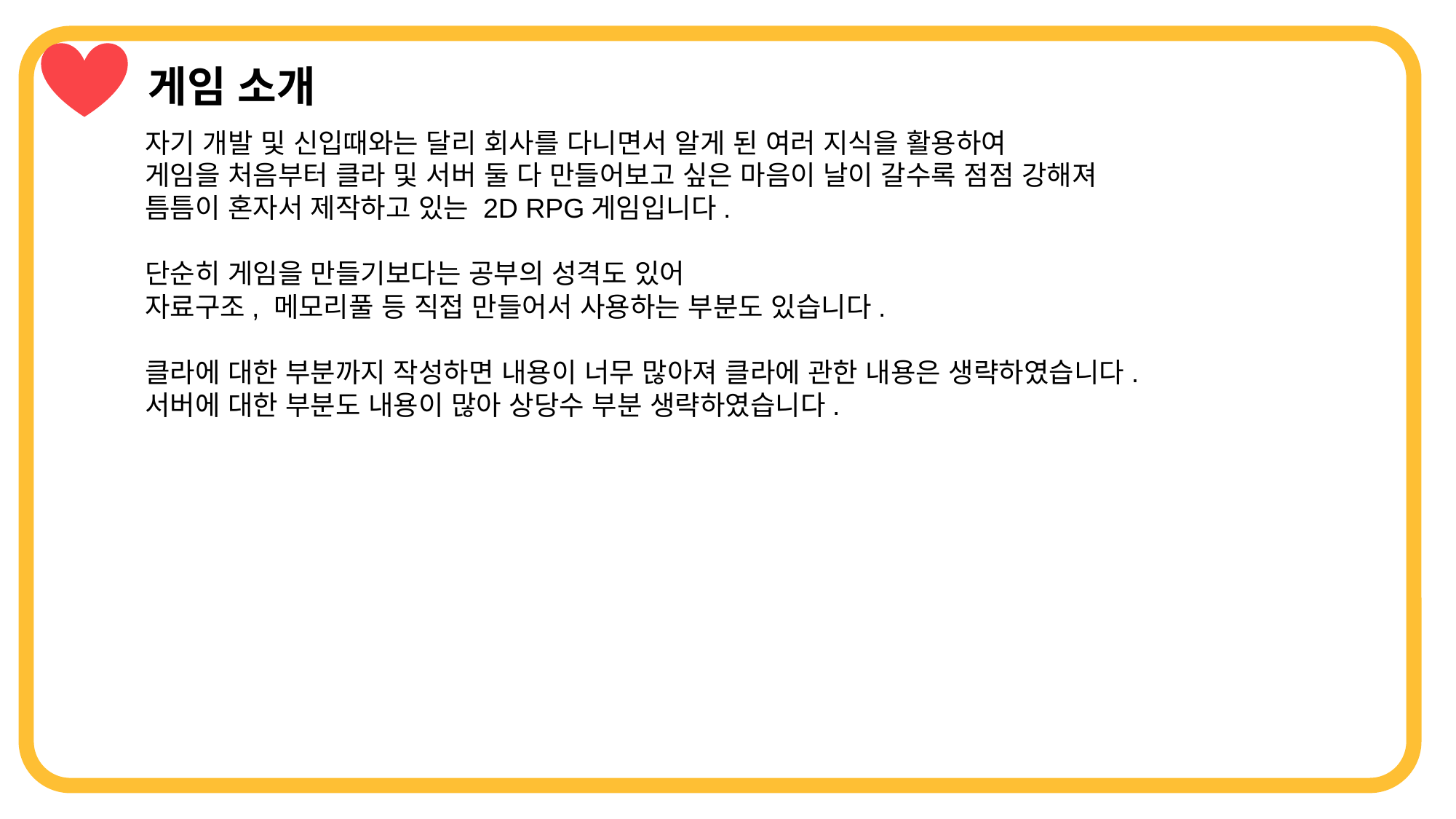

게임 소개
자기 개발 및 신입때와는 달리 회사를 다니면서 알게 된 여러 지식을 활용하여
게임을 처음부터 클라 및 서버 둘 다 만들어보고 싶은 마음이 날이 갈수록 점점 강해져
틈틈이 혼자서 제작하고 있는 2D RPG게임입니다.

단순히 게임을 만들기보다는 공부의 성격도 있어
자료구조, 메모리풀 등 직접 만들어서 사용하는 부분도 있습니다.

클라에 대한 부분까지 작성하면 내용이 너무 많아져 클라에 관한 내용은 생략하였습니다.
서버에 대한 부분도 내용이 많아 상당수 부분 생략하였습니다.